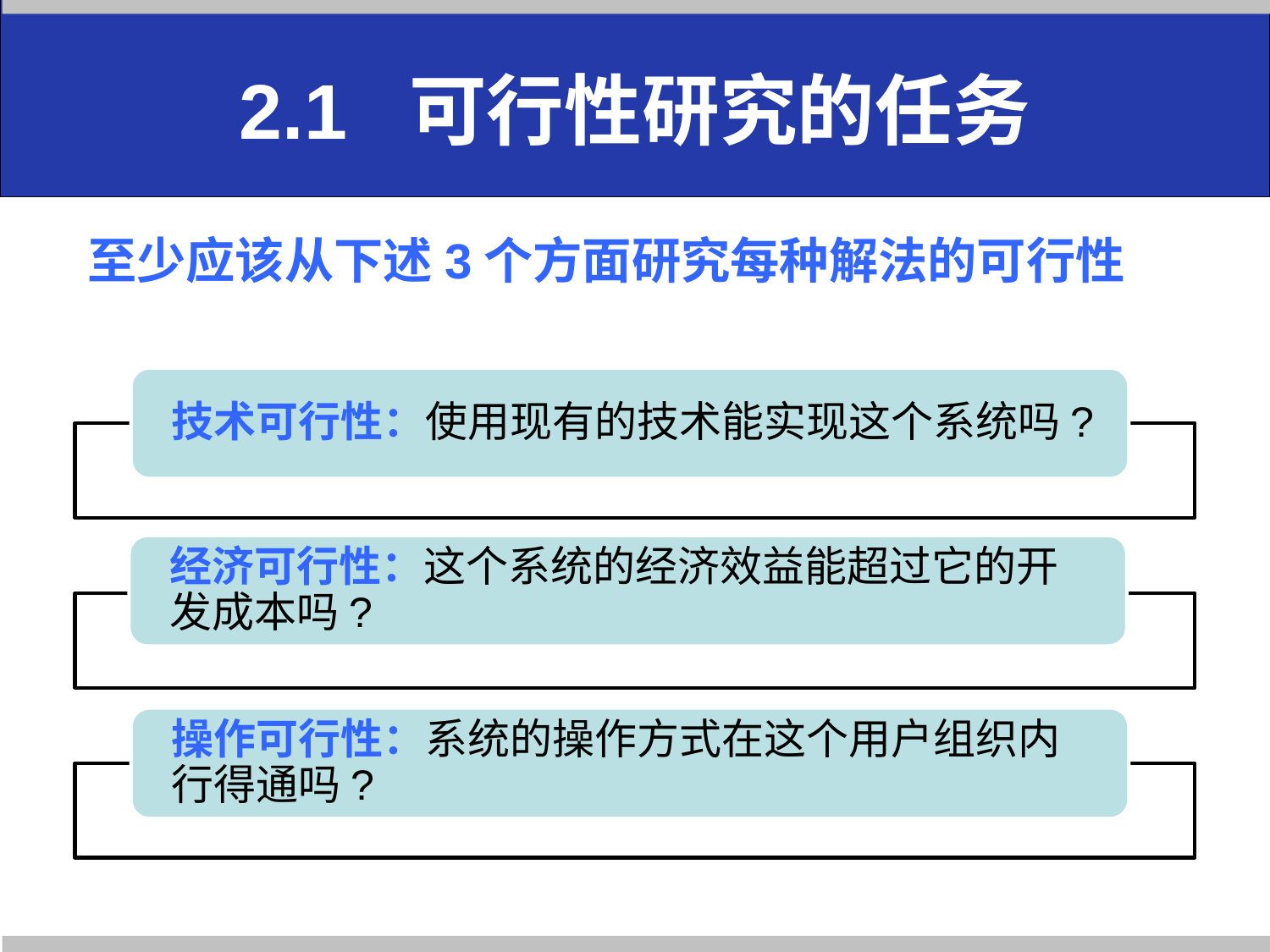

# 2.1  可行性研究的任务
至少应该从下述3个方面研究每种解法的可行性
技术可行性：使用现有的技术能实现这个系统吗?
经济可行性：这个系统的经济效益能超过它的开发成本吗?
操作可行性：系统的操作方式在这个用户组织内行得通吗?